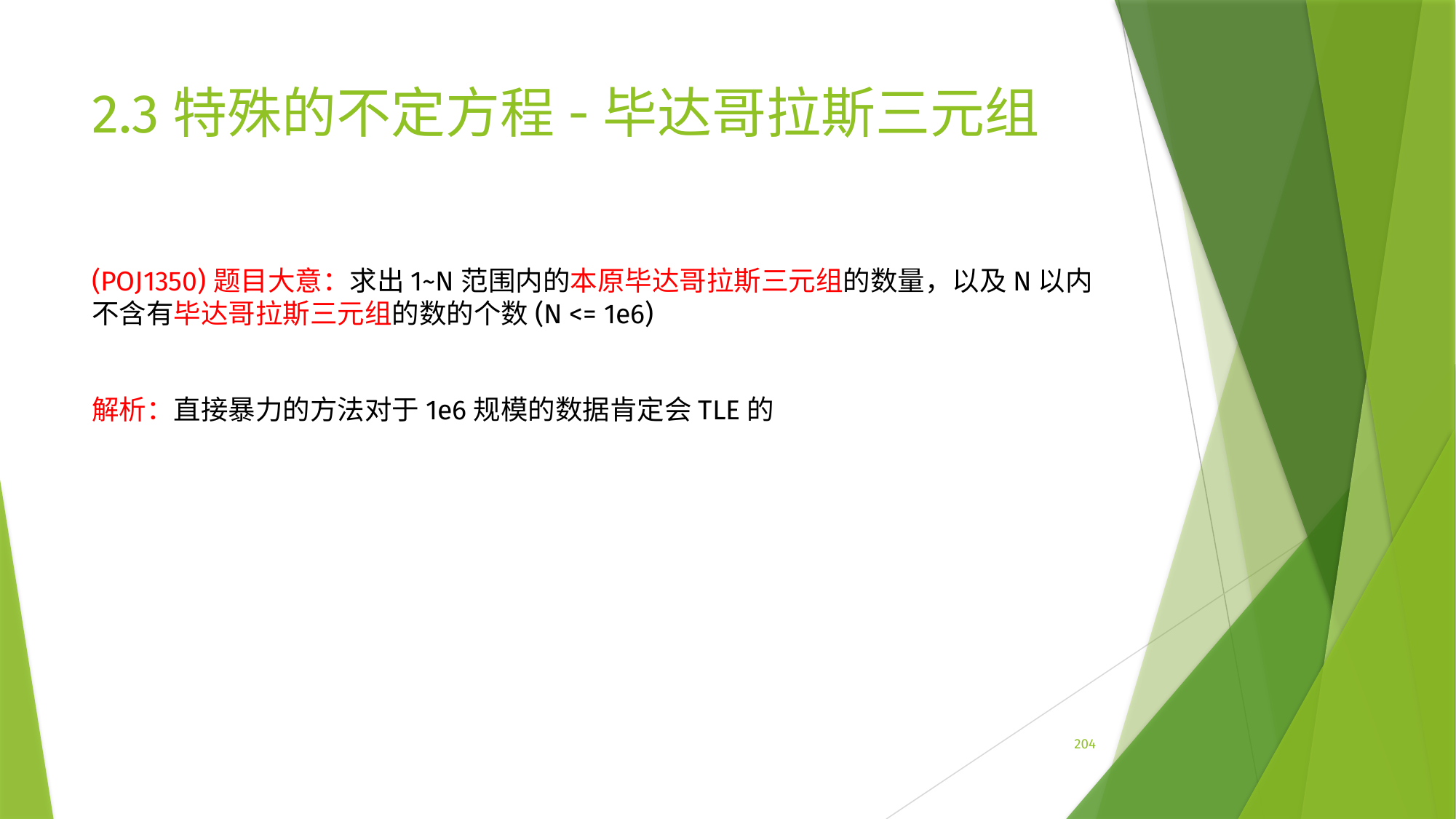

# 2.3特殊的不定方程-毕达哥拉斯三元组
(POJ1350)题目大意：求出1~N范围内的本原毕达哥拉斯三元组的数量，以及N以内不含有毕达哥拉斯三元组的数的个数(N <= 1e6)

解析：直接暴力的方法对于1e6规模的数据肯定会TLE的
204